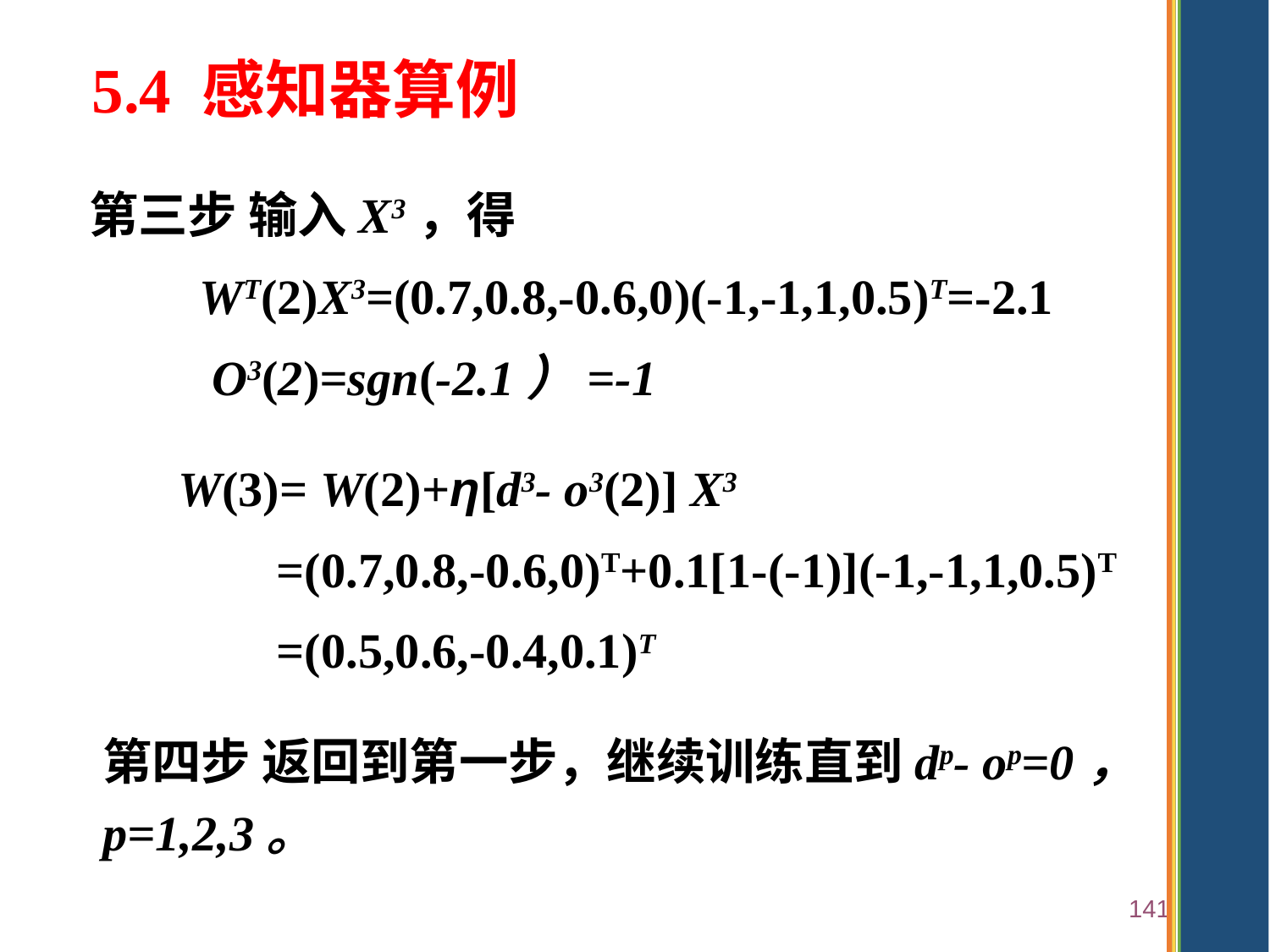

5.4 感知器算例
第三步 输入X3，得
         WT(2)X3=(0.7,0.8,-0.6,0)(-1,-1,1,0.5)T=-2.1
          O3(2)=sgn(-2.1）=-1
W(3)= W(2)+η[d3- o3(2)] X3
        =(0.7,0.8,-0.6,0)T+0.1[1-(-1)](-1,-1,1,0.5)T
        =(0.5,0.6,-0.4,0.1)T
第四步 返回到第一步，继续训练直到dp- op=0，p=1,2,3。
141